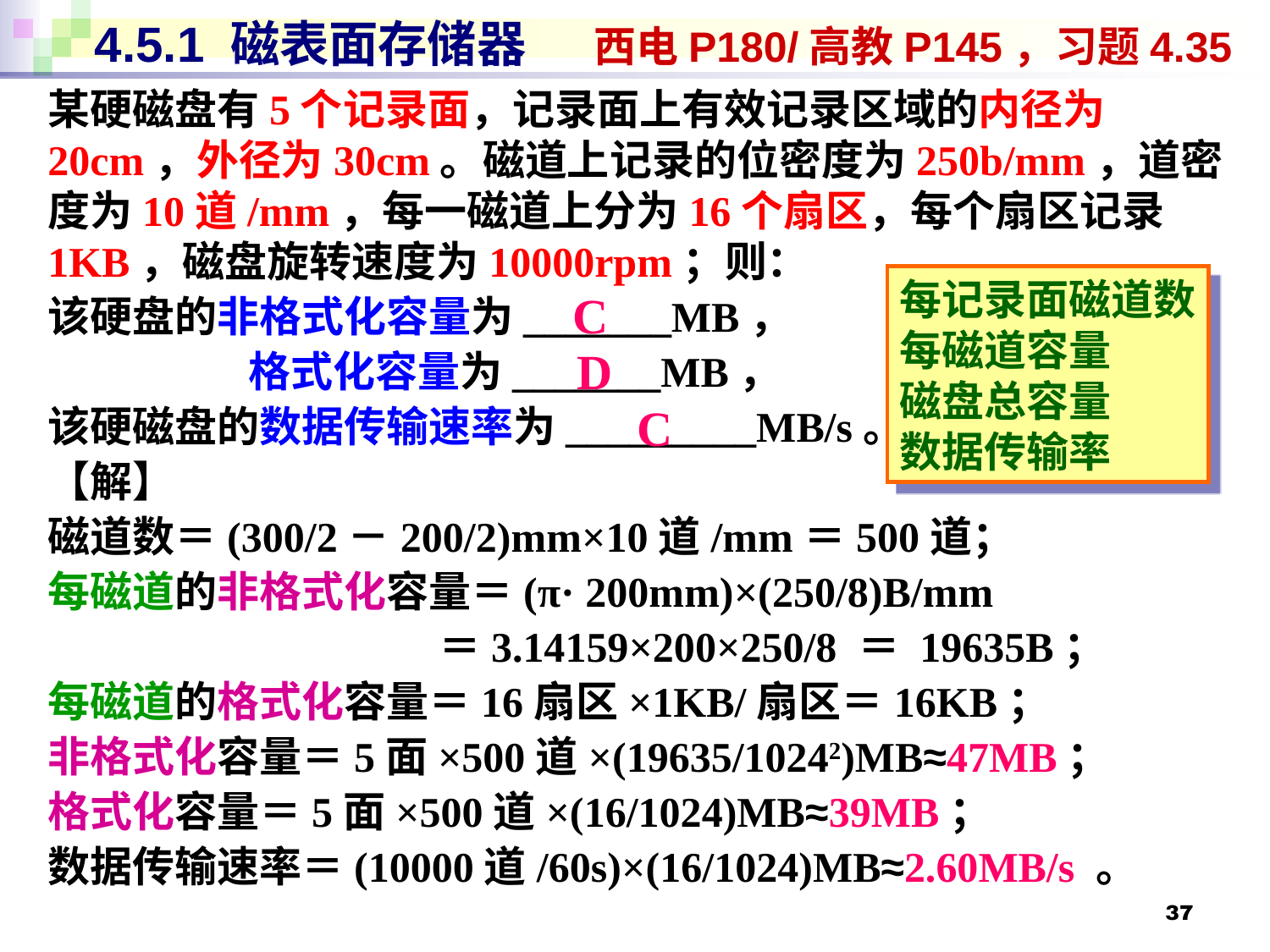

# 4.5.1 磁表面存储器      西电P180/高教P145，习题4.35
某硬磁盘有5个记录面，记录面上有效记录区域的内径为20cm，外径为30cm。磁道上记录的位密度为250b/mm，道密度为10道/mm，每一磁道上分为16个扇区，每个扇区记录1KB，磁盘旋转速度为10000rpm；则：
该硬盘的非格式化容量为_______MB，
                    格式化容量为_______MB，
该硬磁盘的数据传输速率为_________MB/s。
【解】
磁道数＝(300/2－200/2)mm×10道/mm＝500道；
每磁道的非格式化容量＝(π· 200mm)×(250/8)B/mm
                                        ＝3.14159×200×250/8 ＝ 19635B；
每磁道的格式化容量＝16扇区×1KB/扇区＝16KB；
非格式化容量＝5面×500道×(19635/10242)MB≈47MB；
格式化容量＝5面×500道×(16/1024)MB≈39MB；
数据传输速率＝(10000道/60s)×(16/1024)MB≈2.60MB/s 。
每记录面磁道数
每磁道容量
磁盘总容量
数据传输率
C
D
C
37